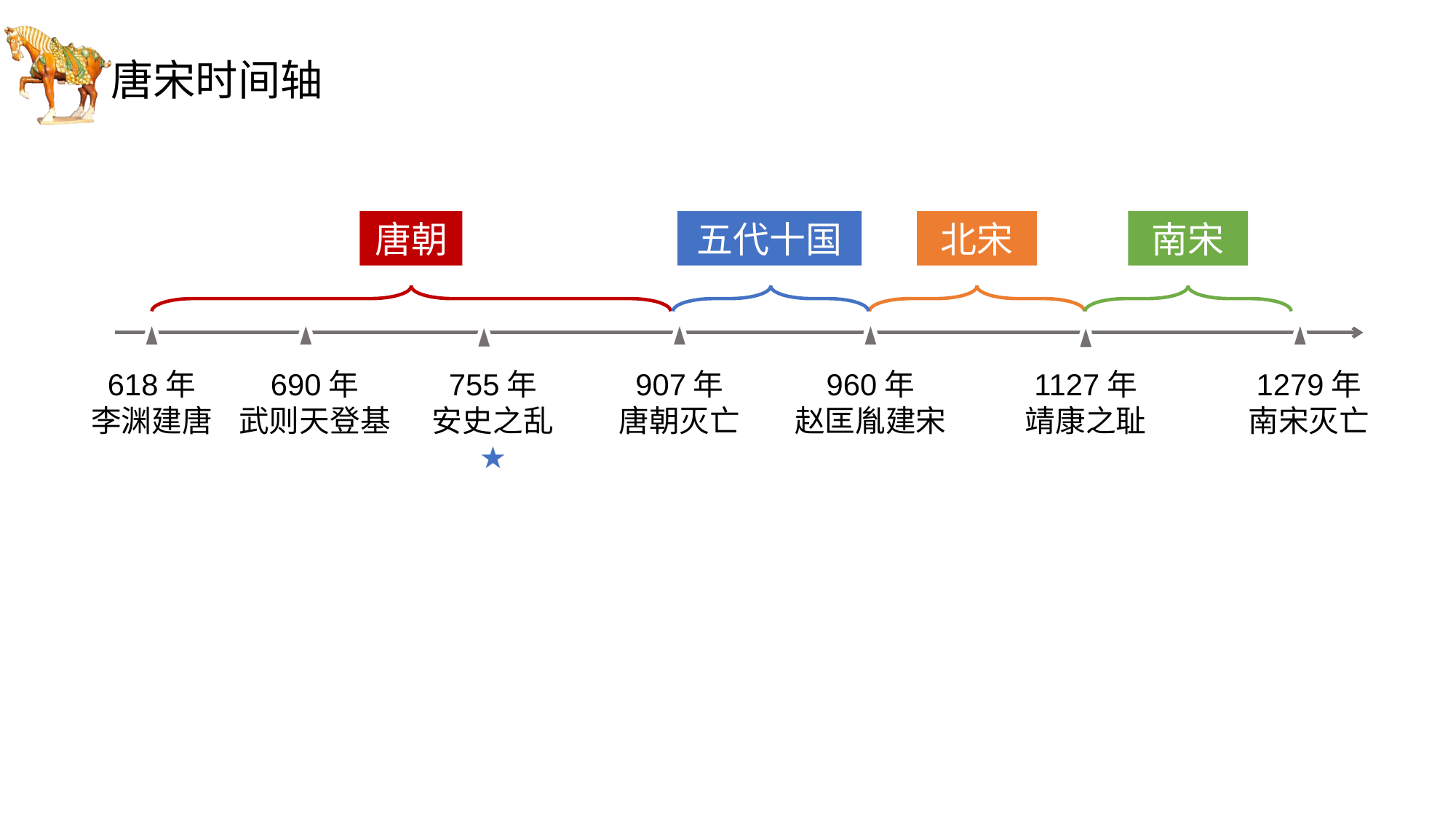

# 唐宋时间轴

唐朝
五代十国
北宋
南宋

618年
李渊建唐
690年
武则天登基
755年
安史之乱
★
907年
唐朝灭亡
960年
赵匡胤建宋
1127年
靖康之耻
1279年
南宋灭亡
45